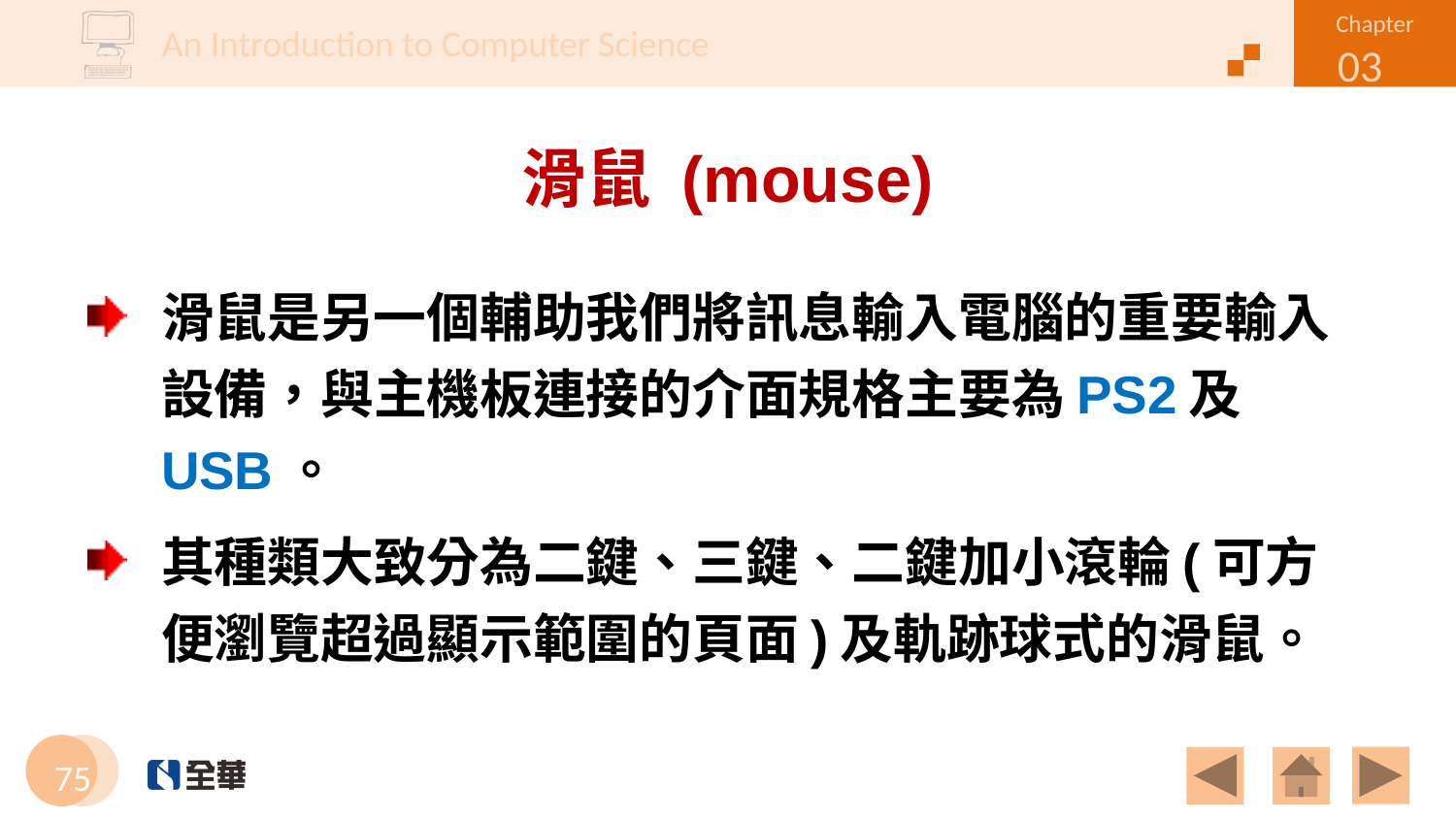

# 滑鼠 (mouse)
滑鼠是另一個輔助我們將訊息輸入電腦的重要輸入設備，與主機板連接的介面規格主要為PS2及USB。
其種類大致分為二鍵、三鍵、二鍵加小滾輪(可方便瀏覽超過顯示範圍的頁面)及軌跡球式的滑鼠。